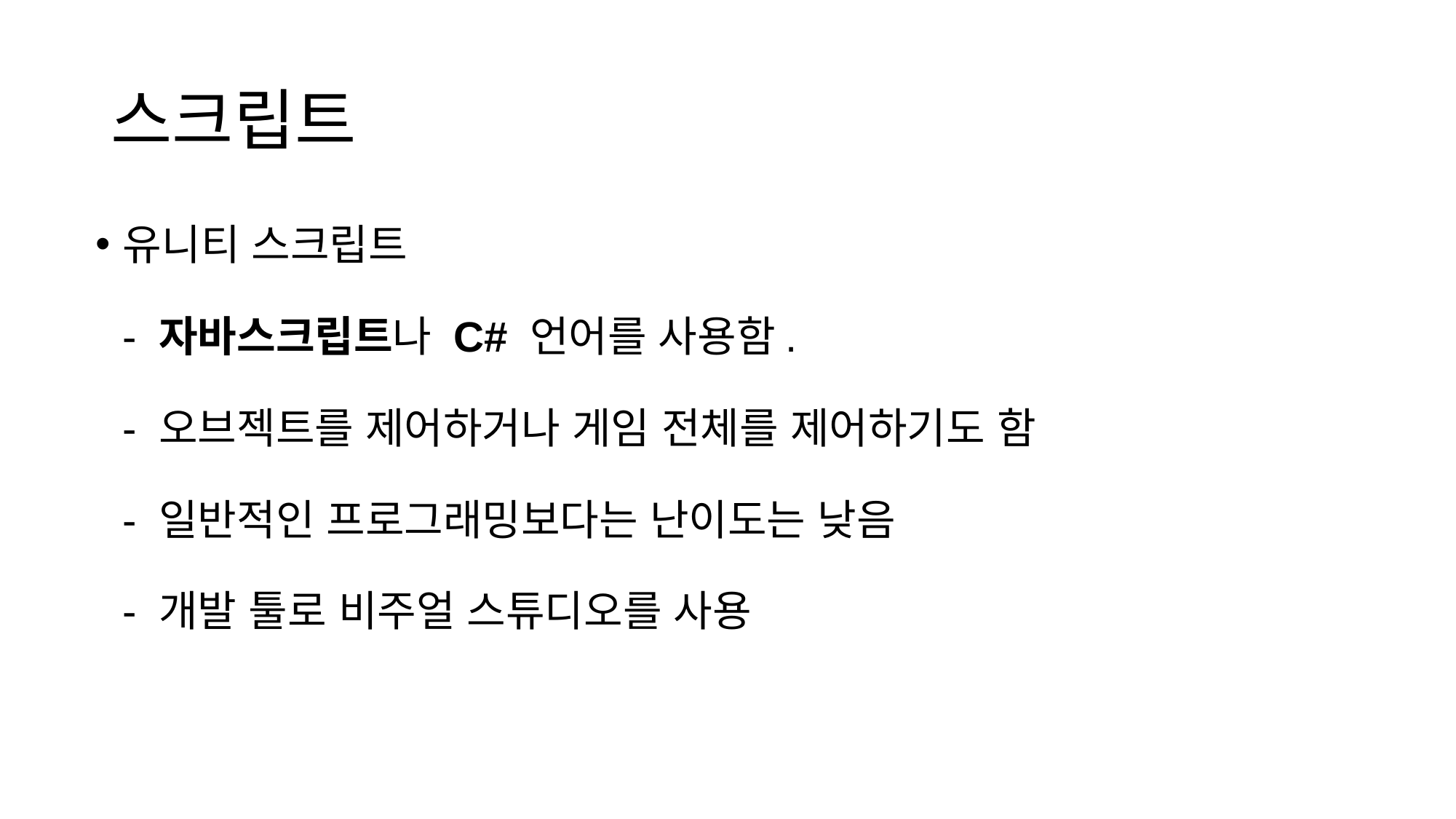

# 스크립트
유니티 스크립트
- 자바스크립트나 C# 언어를 사용함.
- 오브젝트를 제어하거나 게임 전체를 제어하기도 함
- 일반적인 프로그래밍보다는 난이도는 낮음
- 개발 툴로 비주얼 스튜디오를 사용